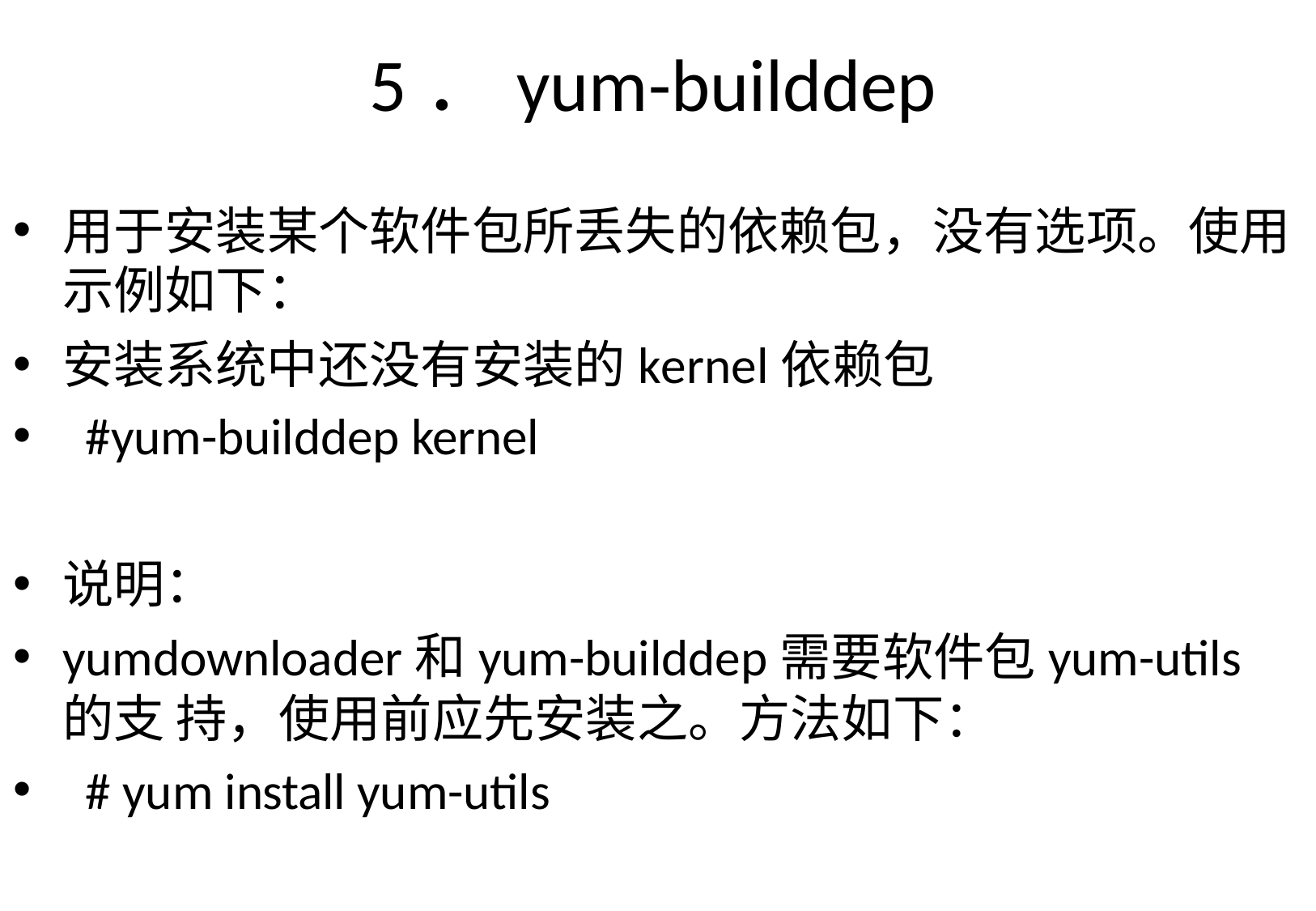

# 5．yum-builddep
用于安装某个软件包所丢失的依赖包，没有选项。使用
示例如下：
安装系统中还没有安装的kernel依赖包
#yum-builddep kernel

说明：
yumdownloader和yum-builddep需要软件包yum-utils的支 持，使用前应先安装之。方法如下：
# yum install yum-utils